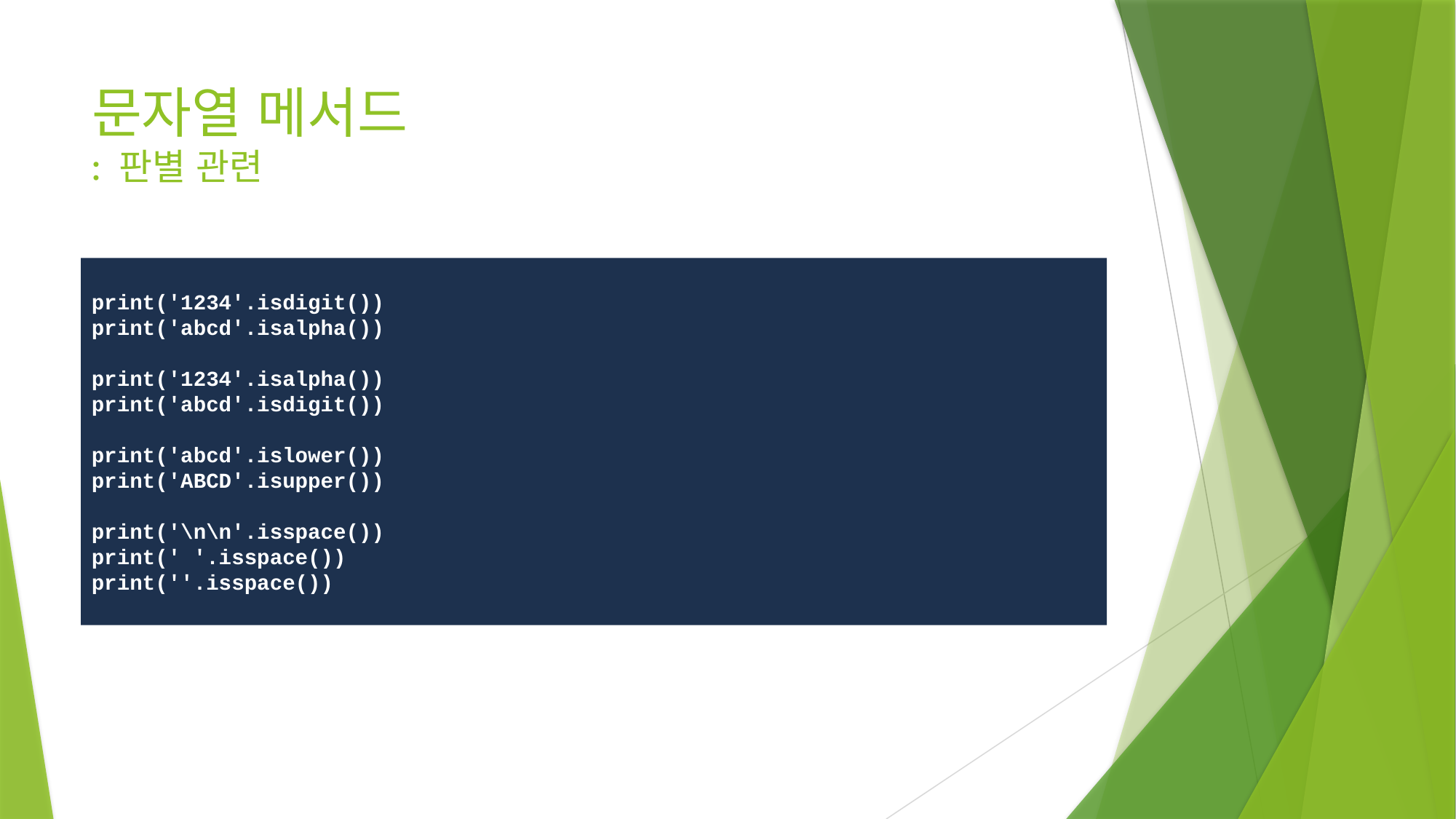

# 문자열 메서드 : 판별 관련

print('1234'.isdigit())
print('abcd'.isalpha())
print('1234'.isalpha())
print('abcd'.isdigit())
print('abcd'.islower())
print('ABCD'.isupper())
print('\n\n'.isspace())
print(' '.isspace())
print(''.isspace())